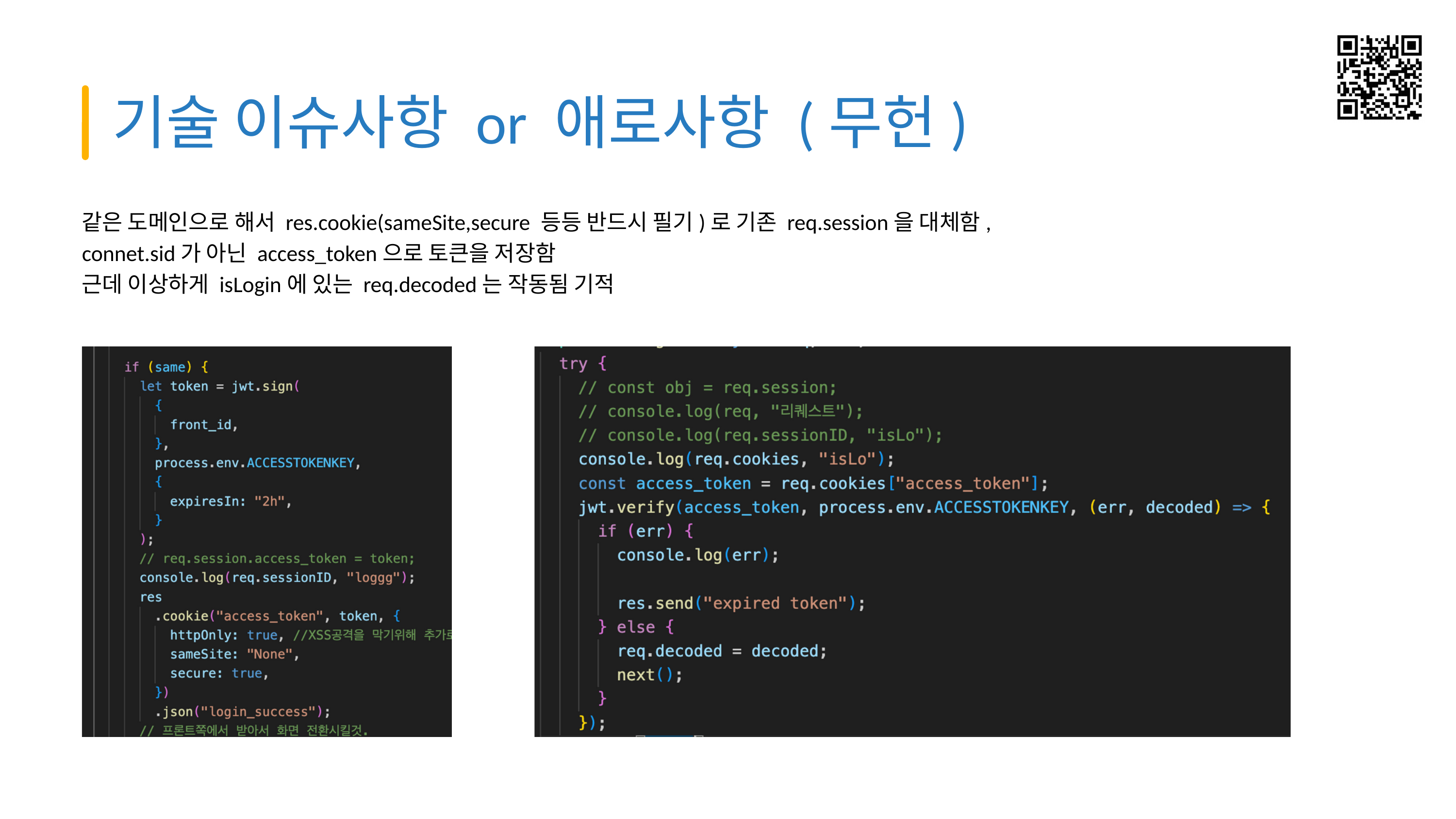

기술 이슈사항 or 애로사항 (무헌)
같은 도메인으로 해서 res.cookie(sameSite,secure 등등 반드시 필기)로 기존 req.session을 대체함, connet.sid가 아닌 access_token으로 토큰을 저장함
근데 이상하게 isLogin에 있는 req.decoded는 작동됨 기적